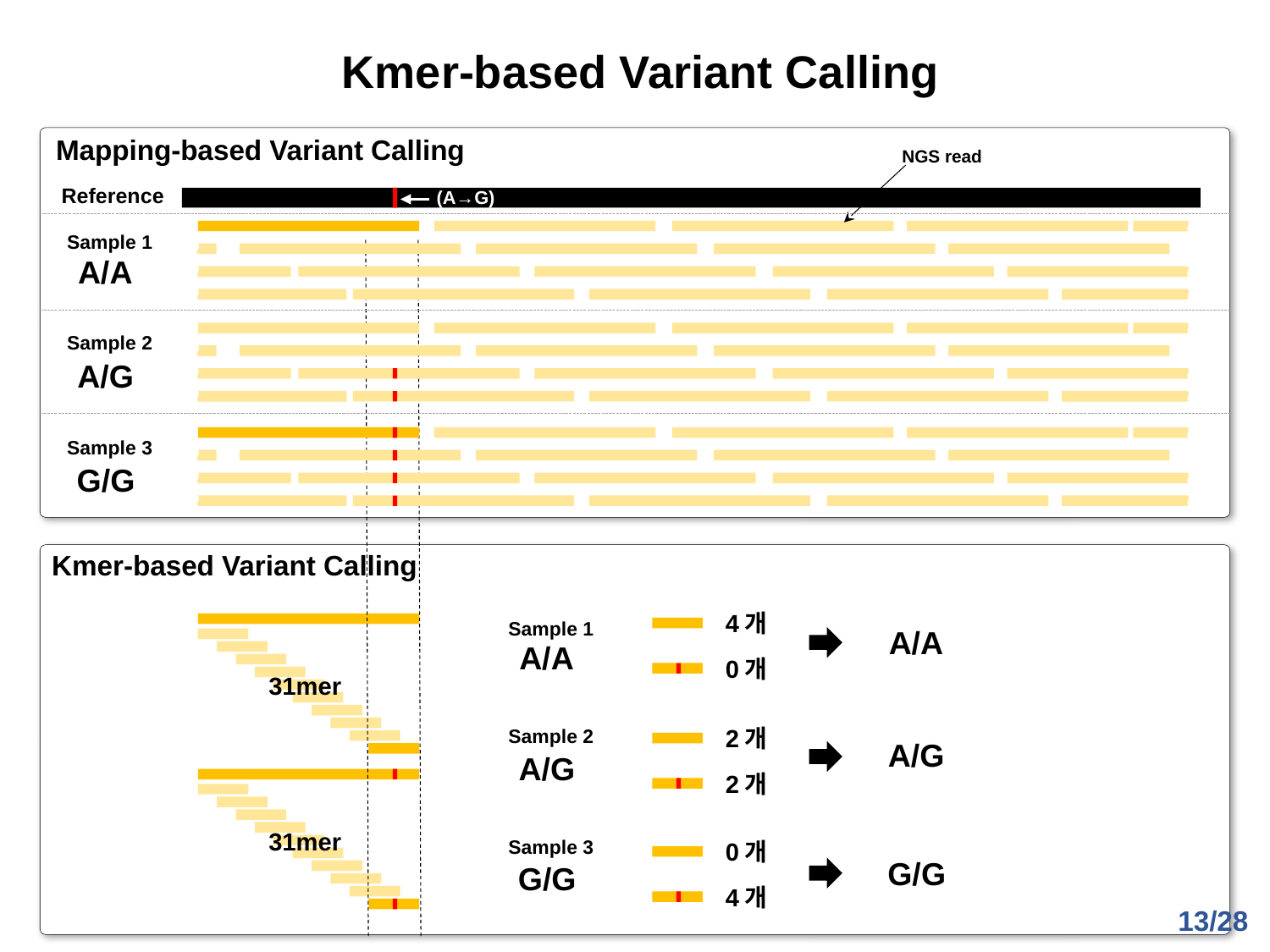

Kmer-based Variant Calling
Mapping-based Variant Calling

NGS read
Reference
(A→G)

Sample 1

A/A

Sample 2

A/G

Sample 3

G/G

Kmer-based Variant Calling

4개
Sample 1

A/A

A/A

0개

31mer

2개
Sample 2

A/G

A/G

2개

31mer

Sample 3
0개

G/G

G/G

4개

13/28